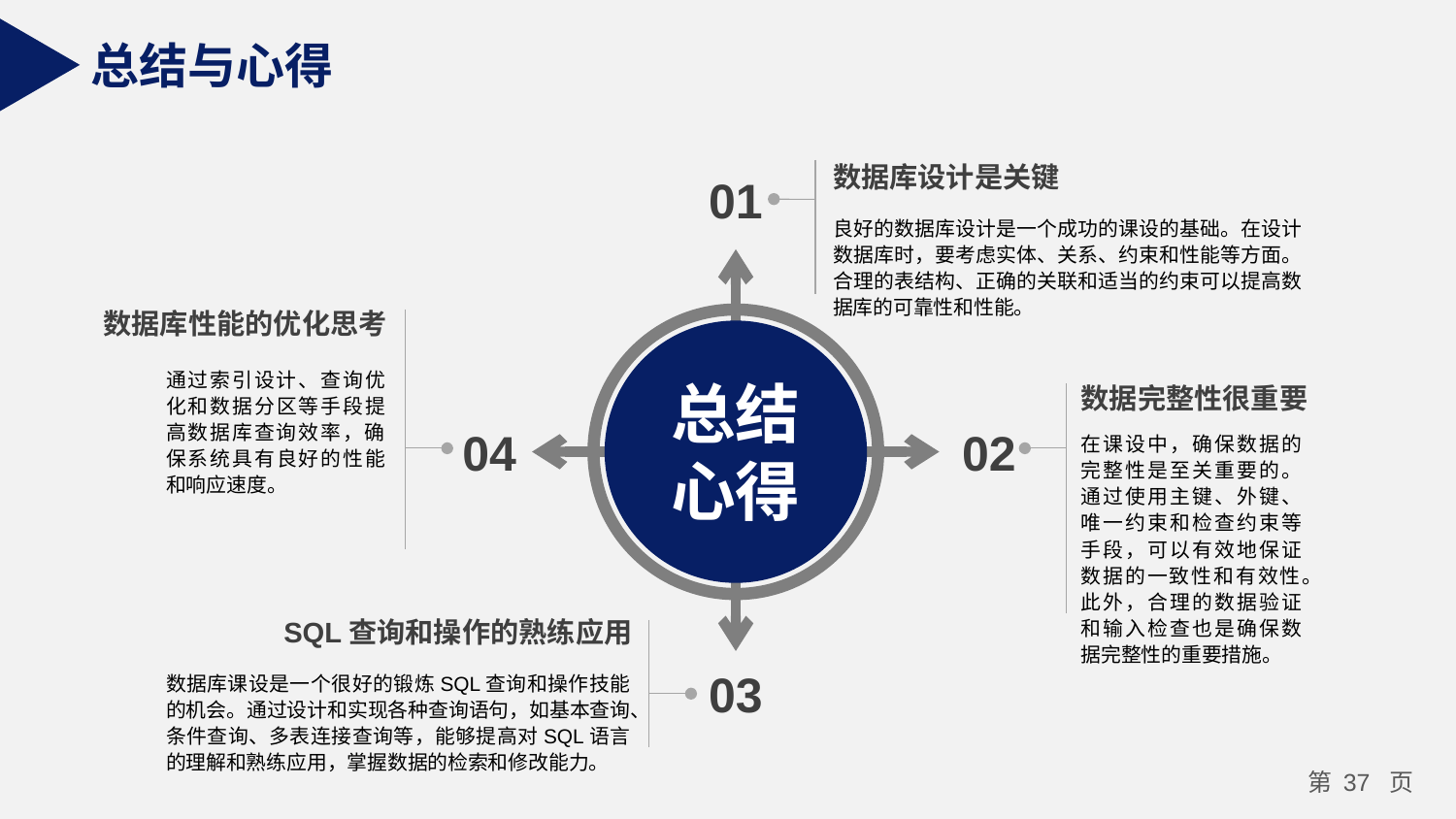

总结与心得
数据库设计是关键
01
良好的数据库设计是一个成功的课设的基础。在设计数据库时，要考虑实体、关系、约束和性能等方面。合理的表结构、正确的关联和适当的约束可以提高数据库的可靠性和性能。
数据库性能的优化思考

通过索引设计、查询优化和数据分区等手段提高数据库查询效率，确保系统具有良好的性能和响应速度。
总结心得
数据完整性很重要
04
02
在课设中，确保数据的完整性是至关重要的。通过使用主键、外键、唯一约束和检查约束等手段，可以有效地保证数据的一致性和有效性。此外，合理的数据验证和输入检查也是确保数据完整性的重要措施。
SQL查询和操作的熟练应用
03
数据库课设是一个很好的锻炼SQL查询和操作技能的机会。通过设计和实现各种查询语句，如基本查询、条件查询、多表连接查询等，能够提高对SQL语言的理解和熟练应用，掌握数据的检索和修改能力。